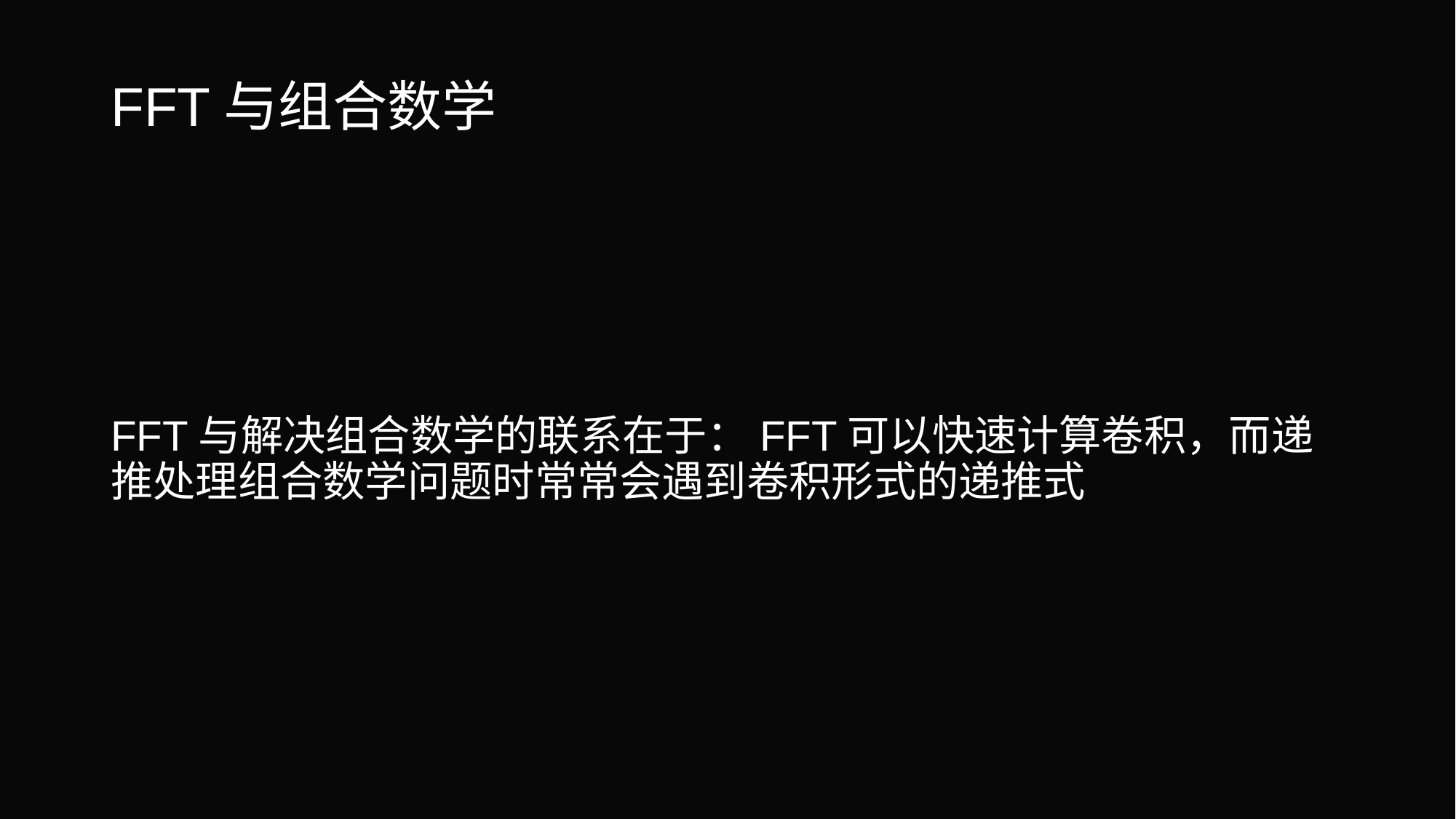

# FFT与组合数学
FFT与解决组合数学的联系在于：FFT可以快速计算卷积，而递推处理组合数学问题时常常会遇到卷积形式的递推式